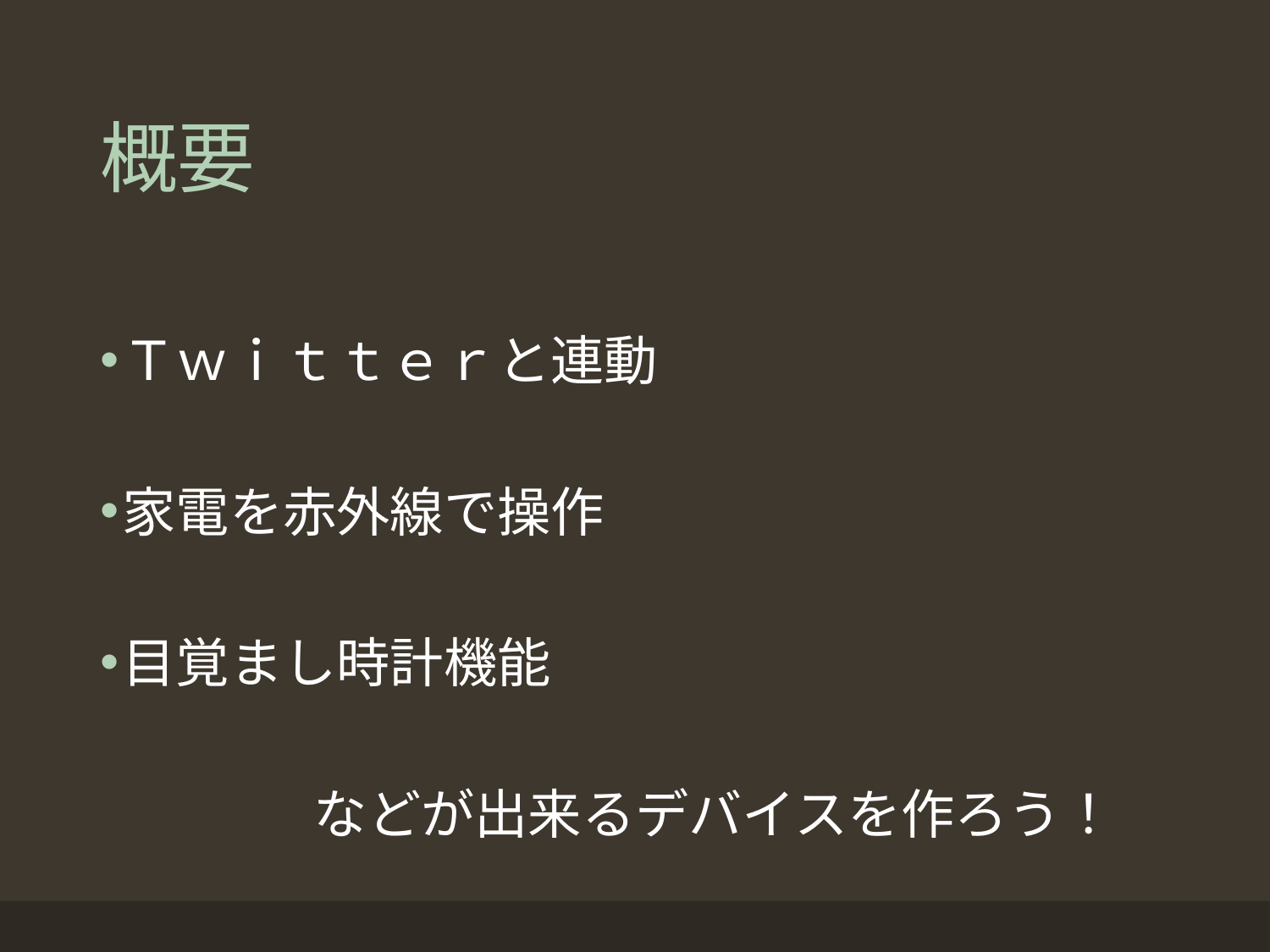

# 概要
Ｔｗｉｔｔｅｒと連動
家電を赤外線で操作
目覚まし時計機能
　　　　などが出来るデバイスを作ろう！